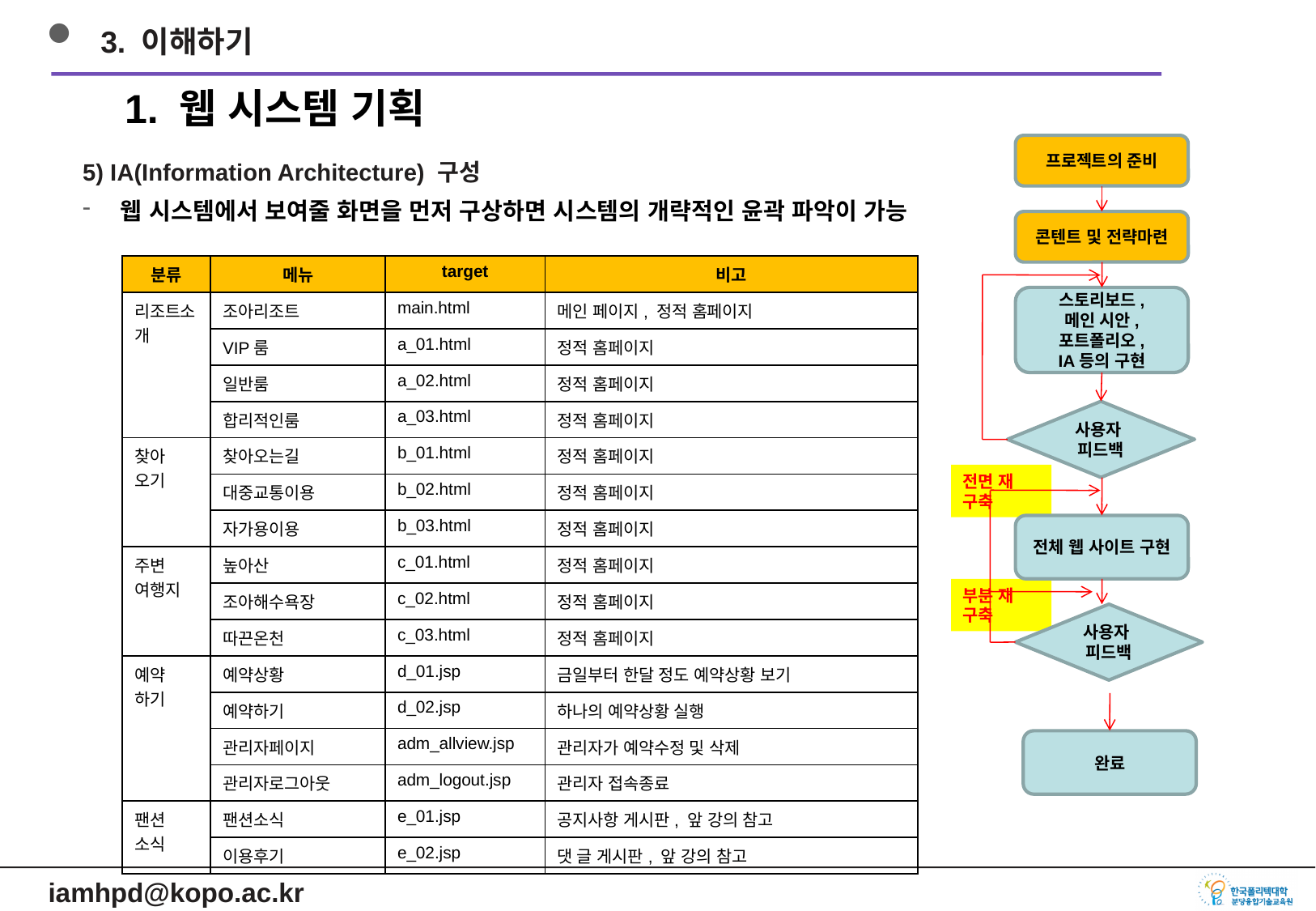

3. 이해하기
1. 웹 시스템 기획
프로젝트의 준비
콘텐트 및 전략마련
스토리보드,
메인 시안, 포트폴리오,
IA등의 구현
사용자
피드백
전면 재 구축
전체 웹 사이트 구현
부분 재 구축
사용자
피드백
완료
5) IA(Information Architecture) 구성
웹 시스템에서 보여줄 화면을 먼저 구상하면 시스템의 개략적인 윤곽 파악이 가능
| 분류 | 메뉴 | target | 비고 |
| --- | --- | --- | --- |
| 리조트소개 | 조아리조트 | main.html | 메인 페이지, 정적 홈페이지 |
|  | VIP룸 | a\_01.html | 정적 홈페이지 |
|  | 일반룸 | a\_02.html | 정적 홈페이지 |
|  | 합리적인룸 | a\_03.html | 정적 홈페이지 |
| 찾아 오기 | 찾아오는길 | b\_01.html | 정적 홈페이지 |
|  | 대중교통이용 | b\_02.html | 정적 홈페이지 |
|  | 자가용이용 | b\_03.html | 정적 홈페이지 |
| 주변 여행지 | 높아산 | c\_01.html | 정적 홈페이지 |
|  | 조아해수욕장 | c\_02.html | 정적 홈페이지 |
|  | 따끈온천 | c\_03.html | 정적 홈페이지 |
| 예약 하기 | 예약상황 | d\_01.jsp | 금일부터 한달 정도 예약상황 보기 |
|  | 예약하기 | d\_02.jsp | 하나의 예약상황 실행 |
|  | 관리자페이지 | adm\_allview.jsp | 관리자가 예약수정 및 삭제 |
|  | 관리자로그아웃 | adm\_logout.jsp | 관리자 접속종료 |
| 팬션 소식 | 팬션소식 | e\_01.jsp | 공지사항 게시판, 앞 강의 참고 |
|  | 이용후기 | e\_02.jsp | 댓 글 게시판, 앞 강의 참고 |